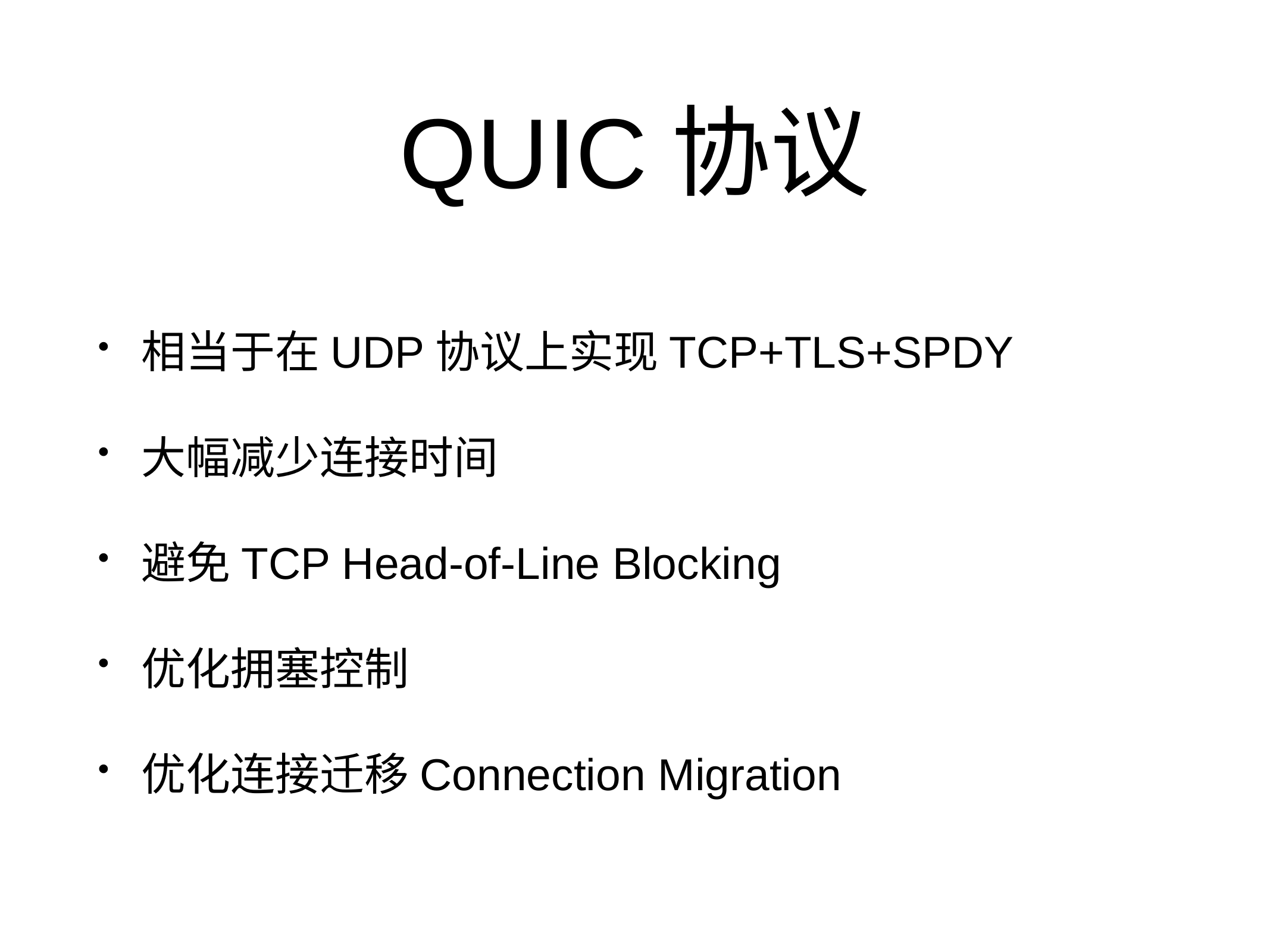

# QUIC协议
相当于在UDP协议上实现TCP+TLS+SPDY
大幅减少连接时间
避免TCP Head-of-Line Blocking
优化拥塞控制
优化连接迁移Connection Migration